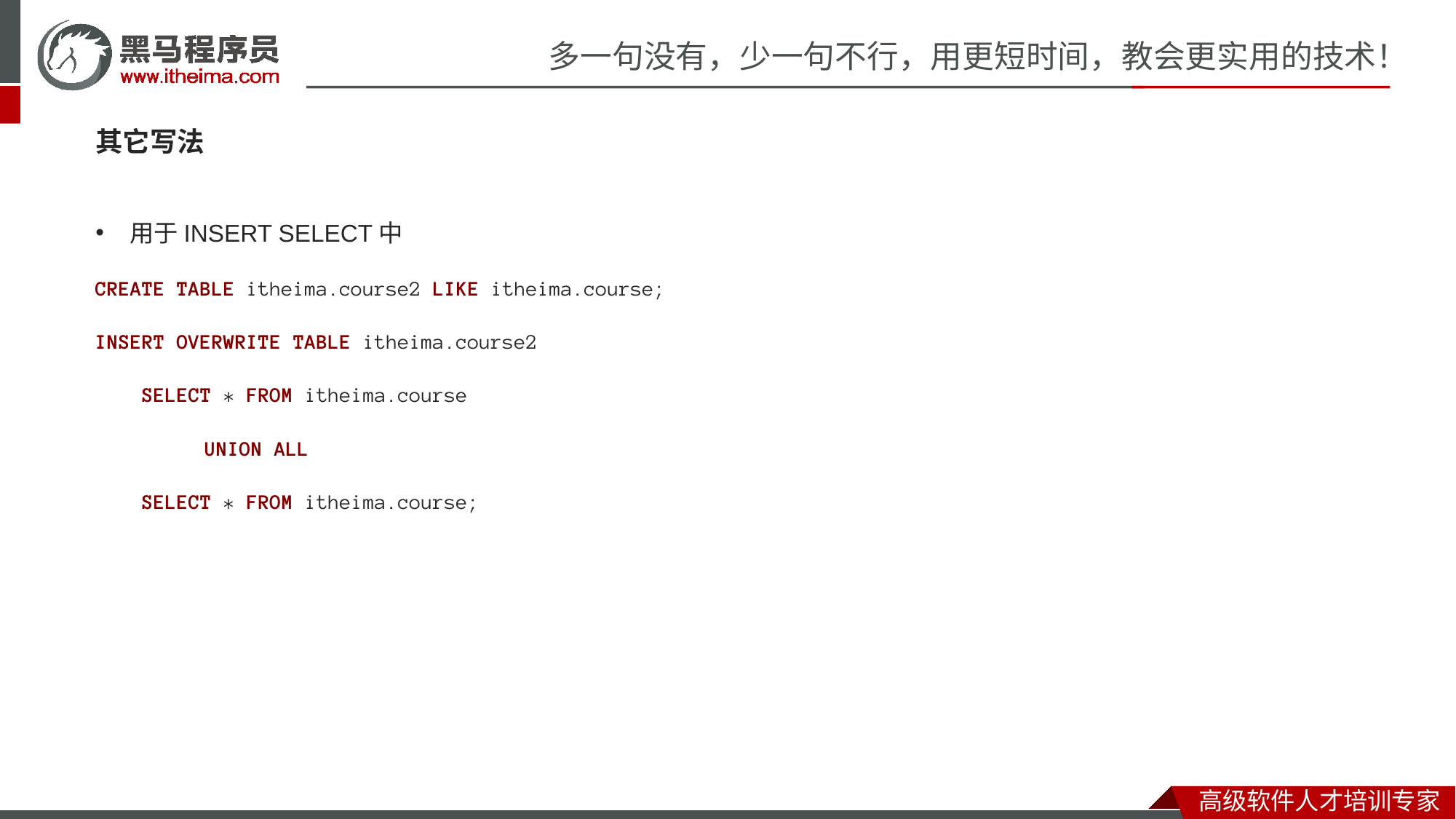

其它写法
用于INSERT SELECT中
CREATE TABLE itheima.course2 LIKE itheima.course;
INSERT OVERWRITE TABLE itheima.course2
    SELECT * FROM itheima.course
	UNION ALL
    SELECT * FROM itheima.course;